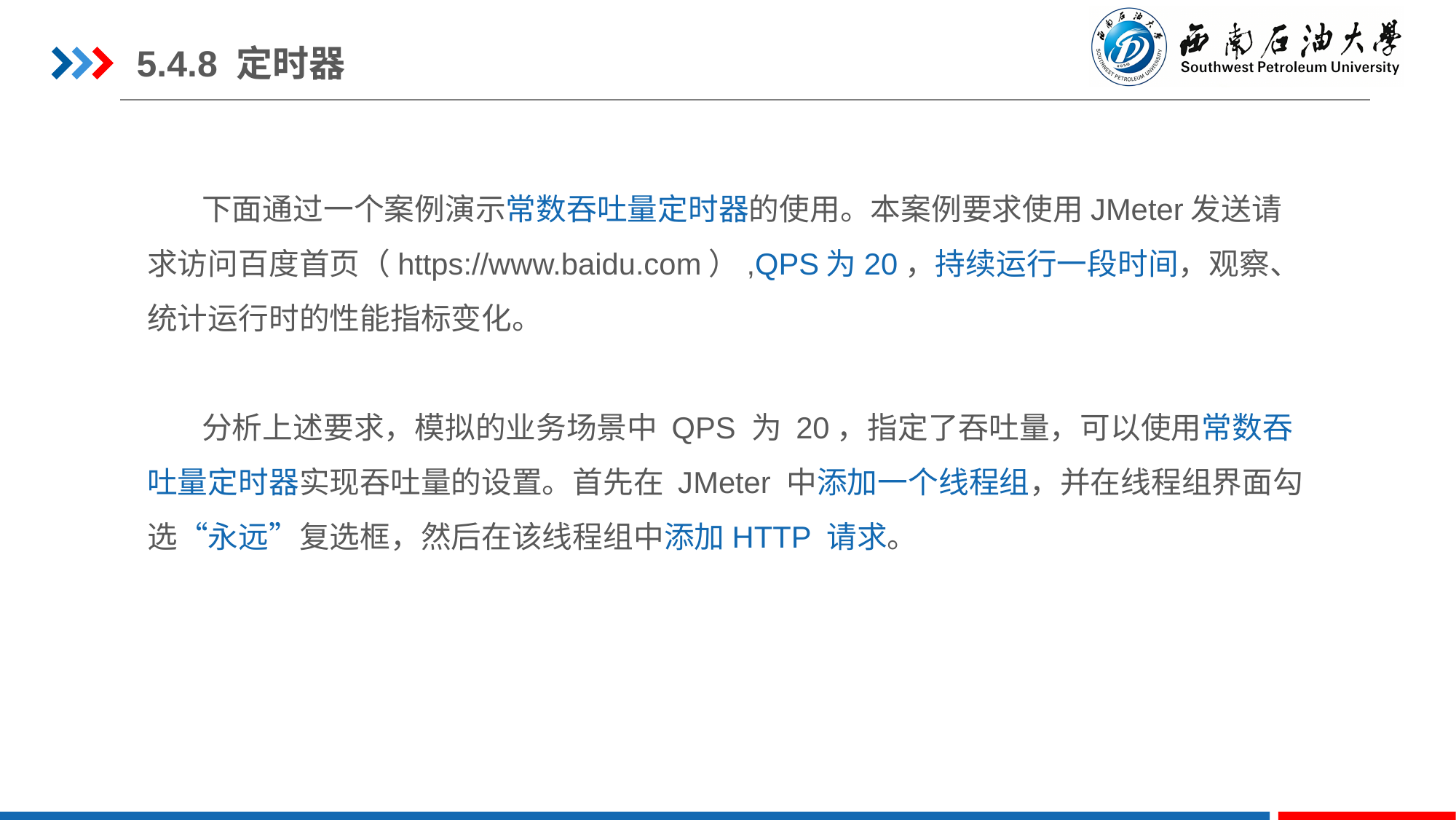

5.4.8 定时器
下面通过一个案例演示常数吞吐量定时器的使用。本案例要求使用JMeter发送请求访问百度首页（https://www.baidu.com）,QPS为20，持续运行一段时间，观察、统计运行时的性能指标变化。

分析上述要求，模拟的业务场景中 QPS 为 20，指定了吞吐量，可以使用常数吞吐量定时器实现吞吐量的设置。首先在 JMeter 中添加一个线程组，并在线程组界面勾选“永远”复选框，然后在该线程组中添加HTTP 请求。